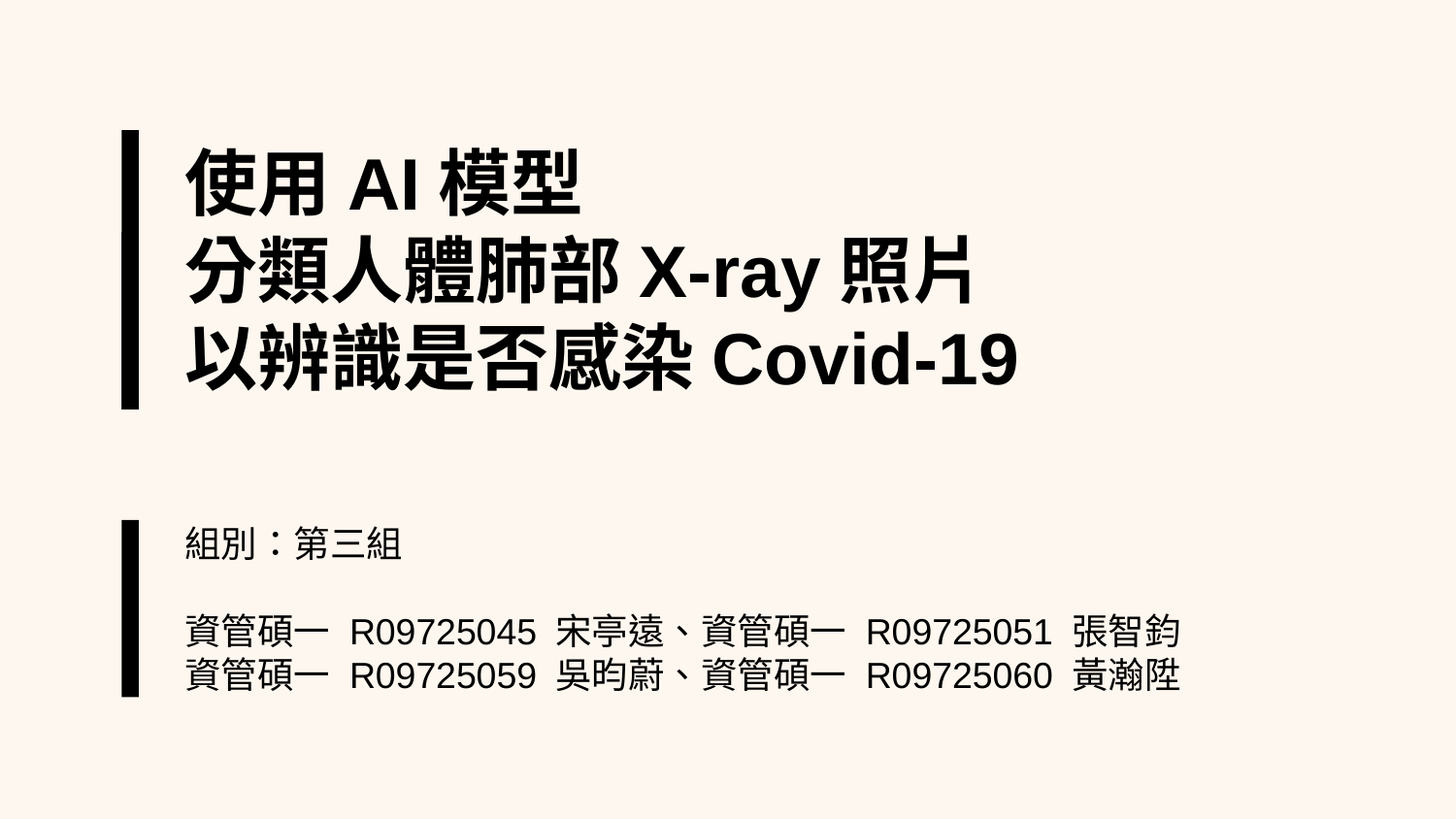

使用AI模型
分類人體肺部X-ray照片
以辨識是否感染Covid-19

組別：第三組

資管碩一 R09725045 宋亭遠、資管碩一 R09725051 張智鈞
資管碩一 R09725059 吳昀蔚、資管碩一 R09725060 黃瀚陞